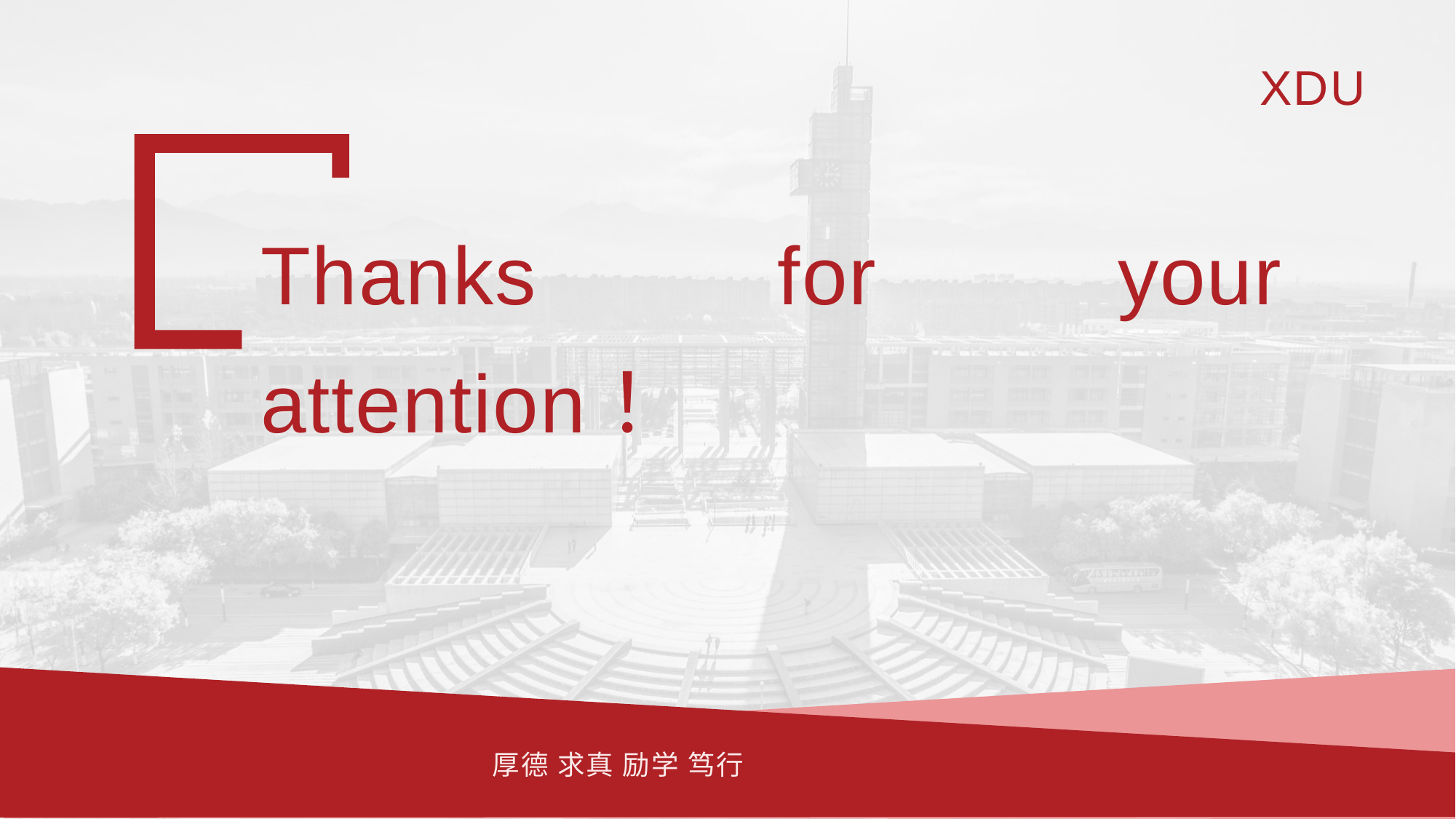

Thanks for your attention！

厚德 求真 励学 笃行
2024/11/25
西安电子科技大学
26